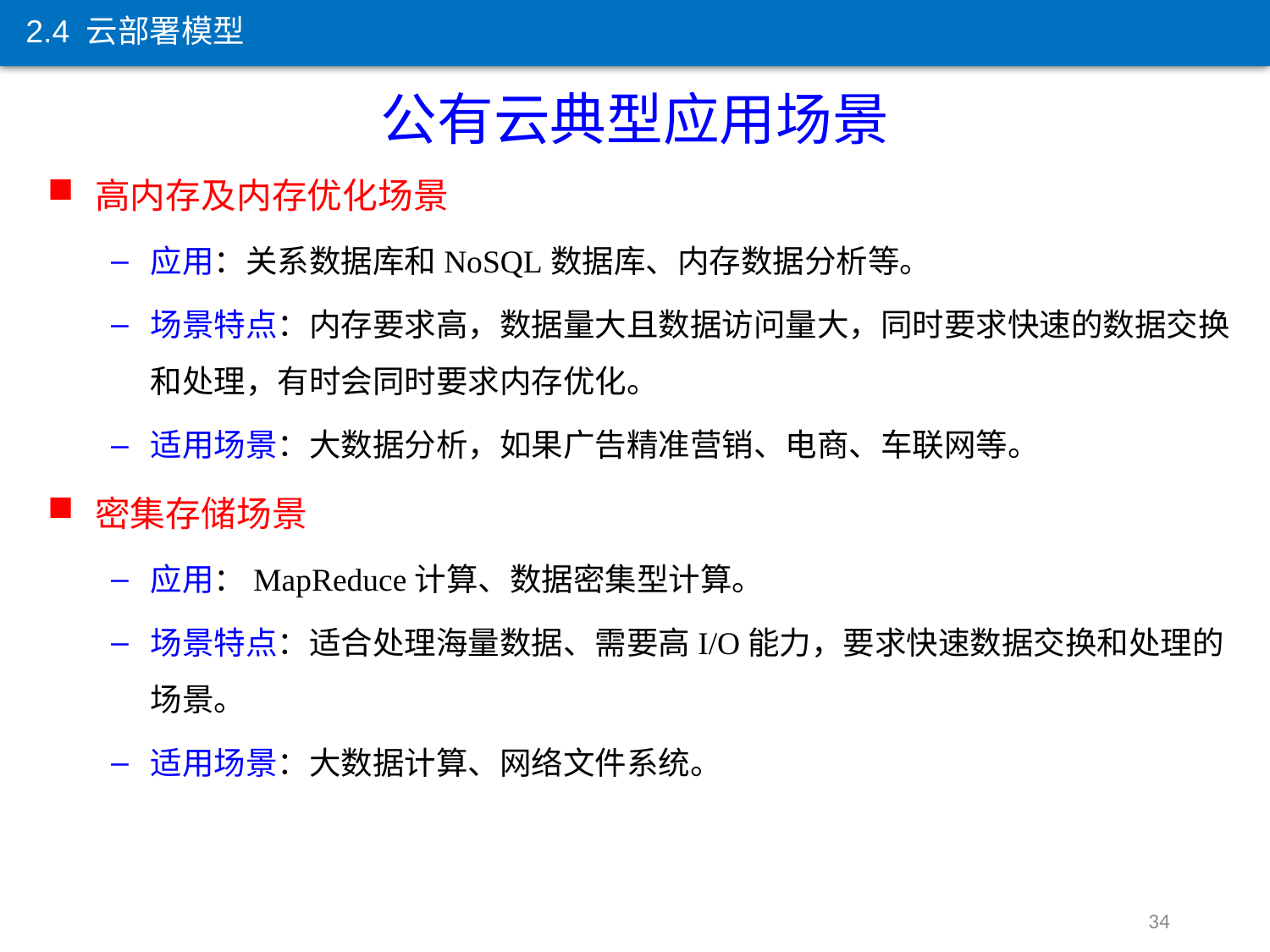

2.4 云部署模型
公有云典型应用场景
高内存及内存优化场景
应用：关系数据库和NoSQL数据库、内存数据分析等。
场景特点：内存要求高，数据量大且数据访问量大，同时要求快速的数据交换和处理，有时会同时要求内存优化。
适用场景：大数据分析，如果广告精准营销、电商、车联网等。
密集存储场景
应用：MapReduce计算、数据密集型计算。
场景特点：适合处理海量数据、需要高I/O能力，要求快速数据交换和处理的场景。
适用场景：大数据计算、网络文件系统。
34